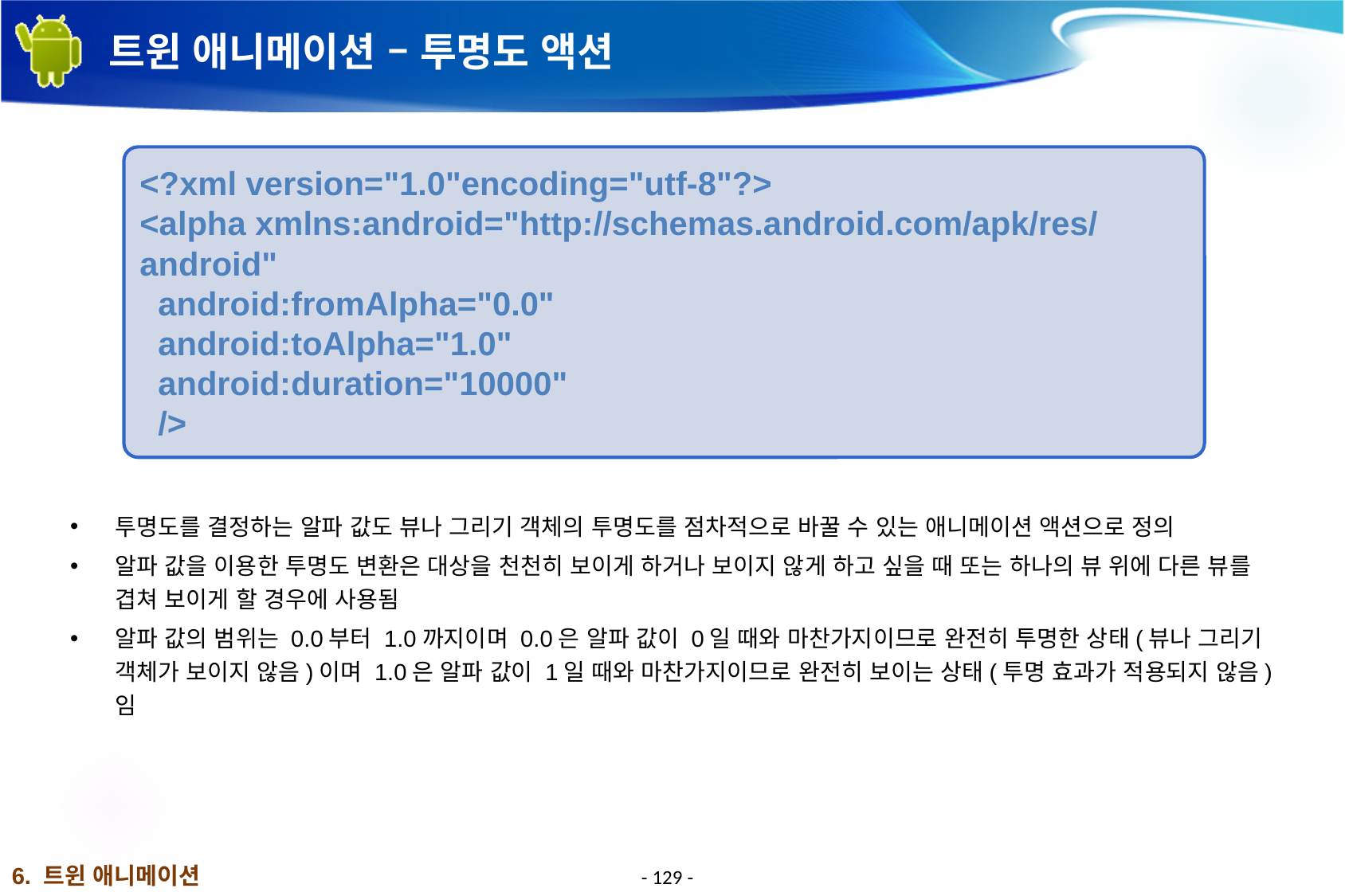

# 트윈 애니메이션 – 투명도 액션
<?xml version="1.0"encoding="utf-8"?>
<alpha xmlns:android="http://schemas.android.com/apk/res/android"
  android:fromAlpha="0.0"
  android:toAlpha="1.0"
  android:duration="10000"
  />
투명도를 결정하는 알파 값도 뷰나 그리기 객체의 투명도를 점차적으로 바꿀 수 있는 애니메이션 액션으로 정의
알파 값을 이용한 투명도 변환은 대상을 천천히 보이게 하거나 보이지 않게 하고 싶을 때 또는 하나의 뷰 위에 다른 뷰를 겹쳐 보이게 할 경우에 사용됨
알파 값의 범위는 0.0부터 1.0까지이며 0.0은 알파 값이 0일 때와 마찬가지이므로 완전히 투명한 상태(뷰나 그리기 객체가 보이지 않음)이며 1.0은 알파 값이 1일 때와 마찬가지이므로 완전히 보이는 상태(투명 효과가 적용되지 않음)임
6. 트윈 애니메이션